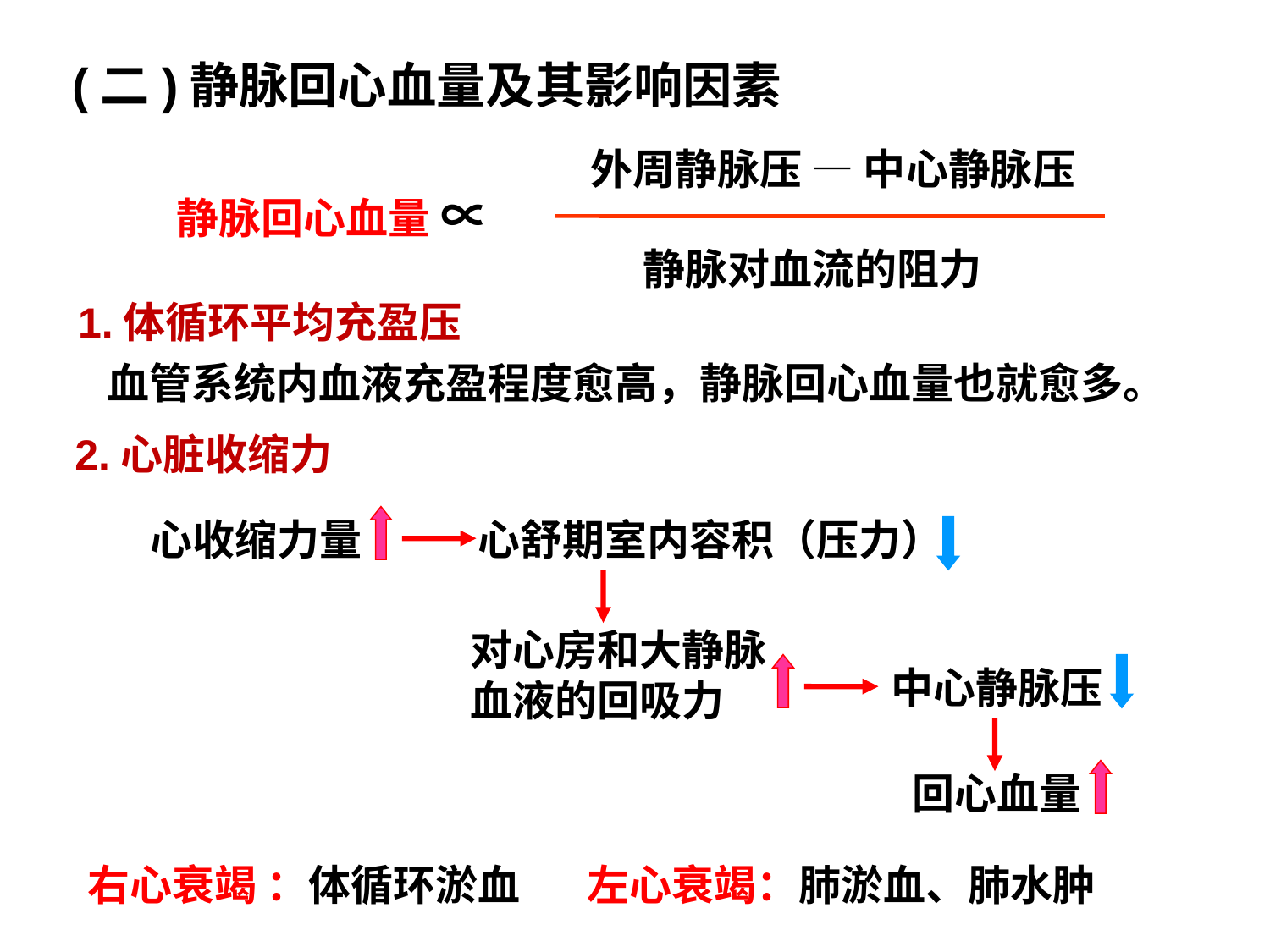

(二)静脉回心血量及其影响因素
外周静脉压 — 中心静脉压
 静脉回心血量 ∝

静脉对血流的阻力
1.体循环平均充盈压
  血管系统内血液充盈程度愈高，静脉回心血量也就愈多。
 2.心脏收缩力
心收缩力量

心舒期室内容积（压力）

对心房和大静脉血液的回吸力

中心静脉压

回心血量

右心衰竭 ：体循环淤血       左心衰竭：肺淤血、肺水肿